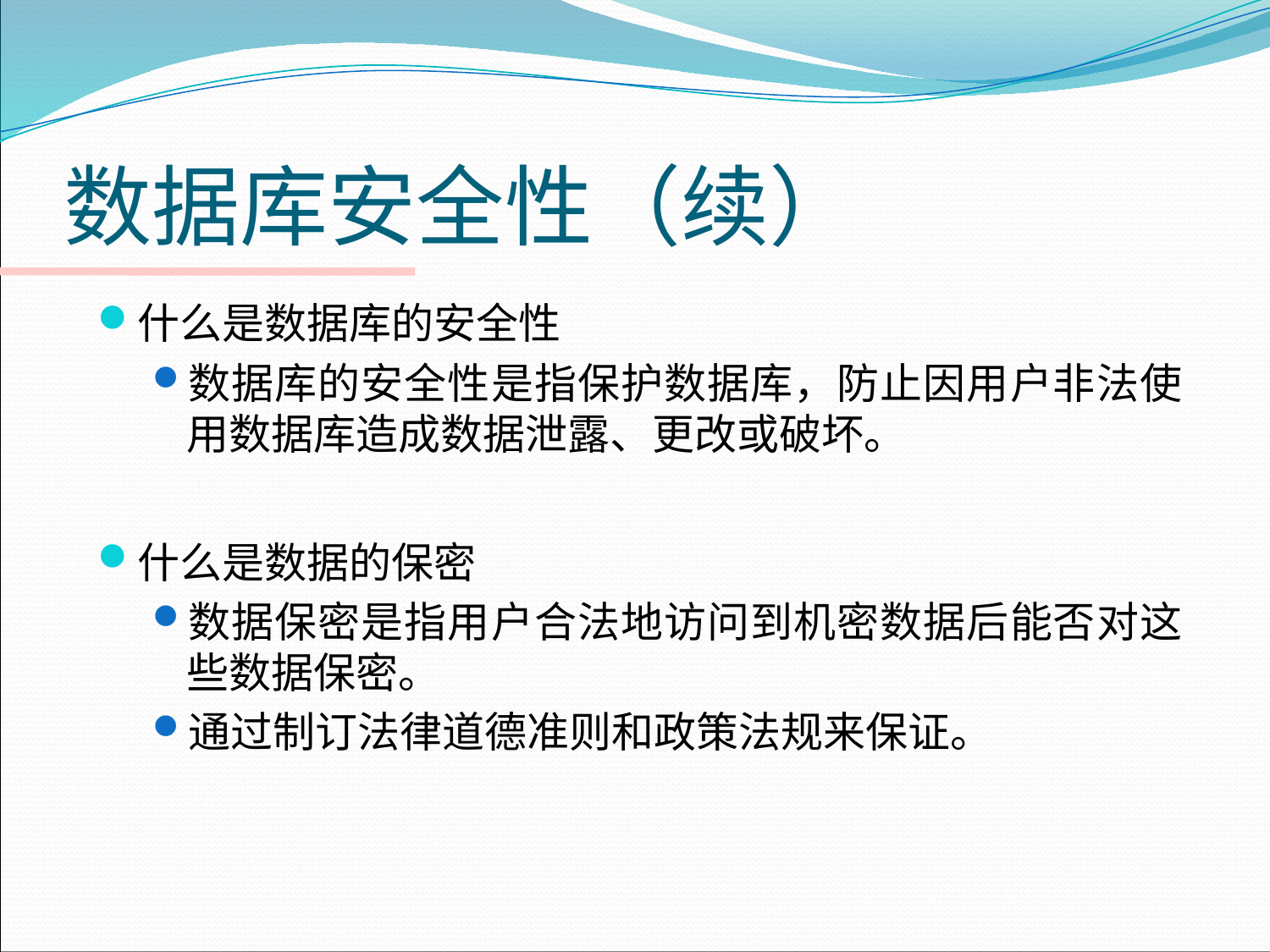

# 数据库安全性（续）
什么是数据库的安全性
数据库的安全性是指保护数据库，防止因用户非法使用数据库造成数据泄露、更改或破坏。

什么是数据的保密
数据保密是指用户合法地访问到机密数据后能否对这些数据保密。
通过制订法律道德准则和政策法规来保证。

415